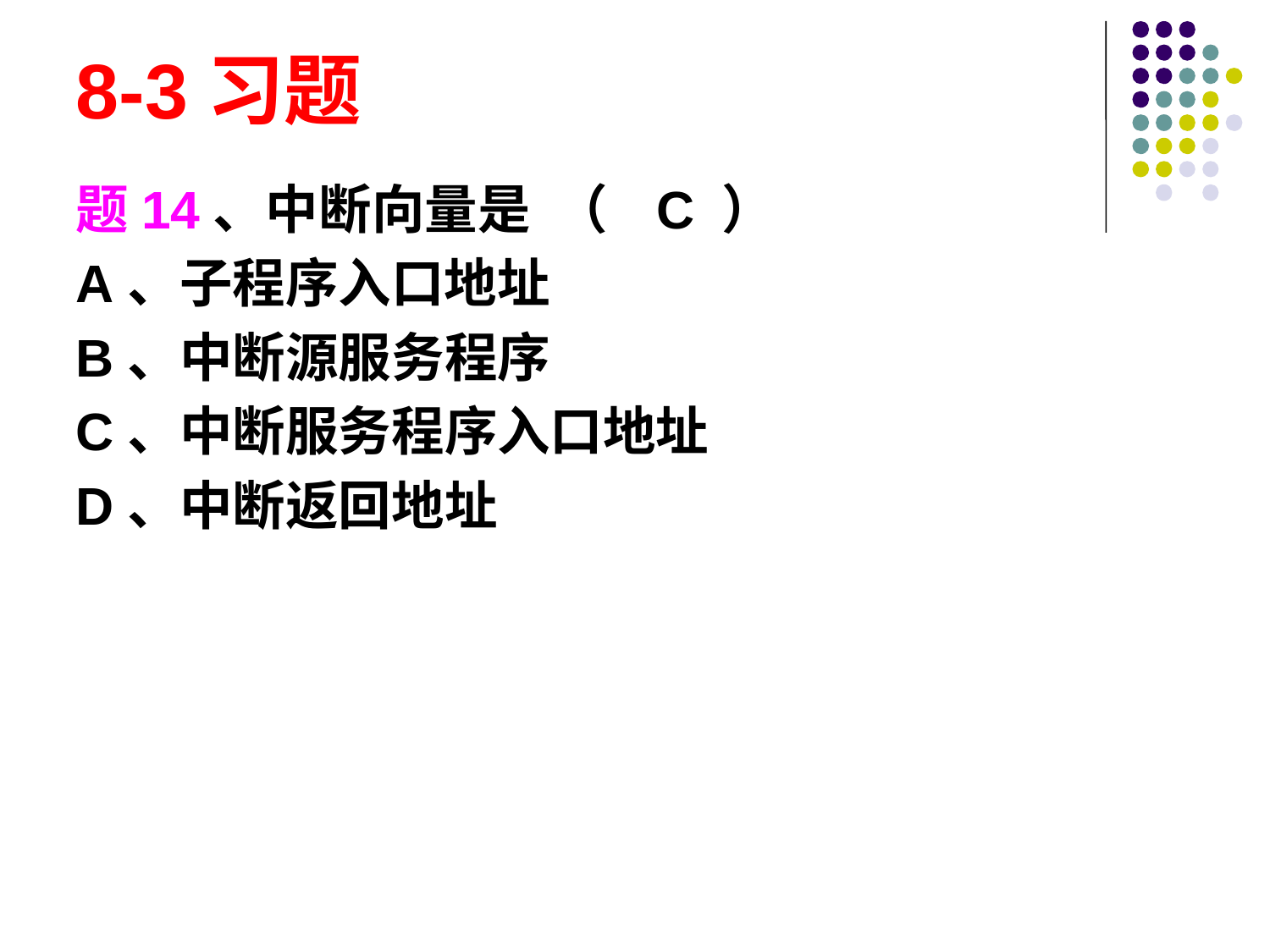

# 8-3习题
题14、中断向量是  （   C ）
A、子程序入口地址
B、中断源服务程序
C、中断服务程序入口地址
D、中断返回地址